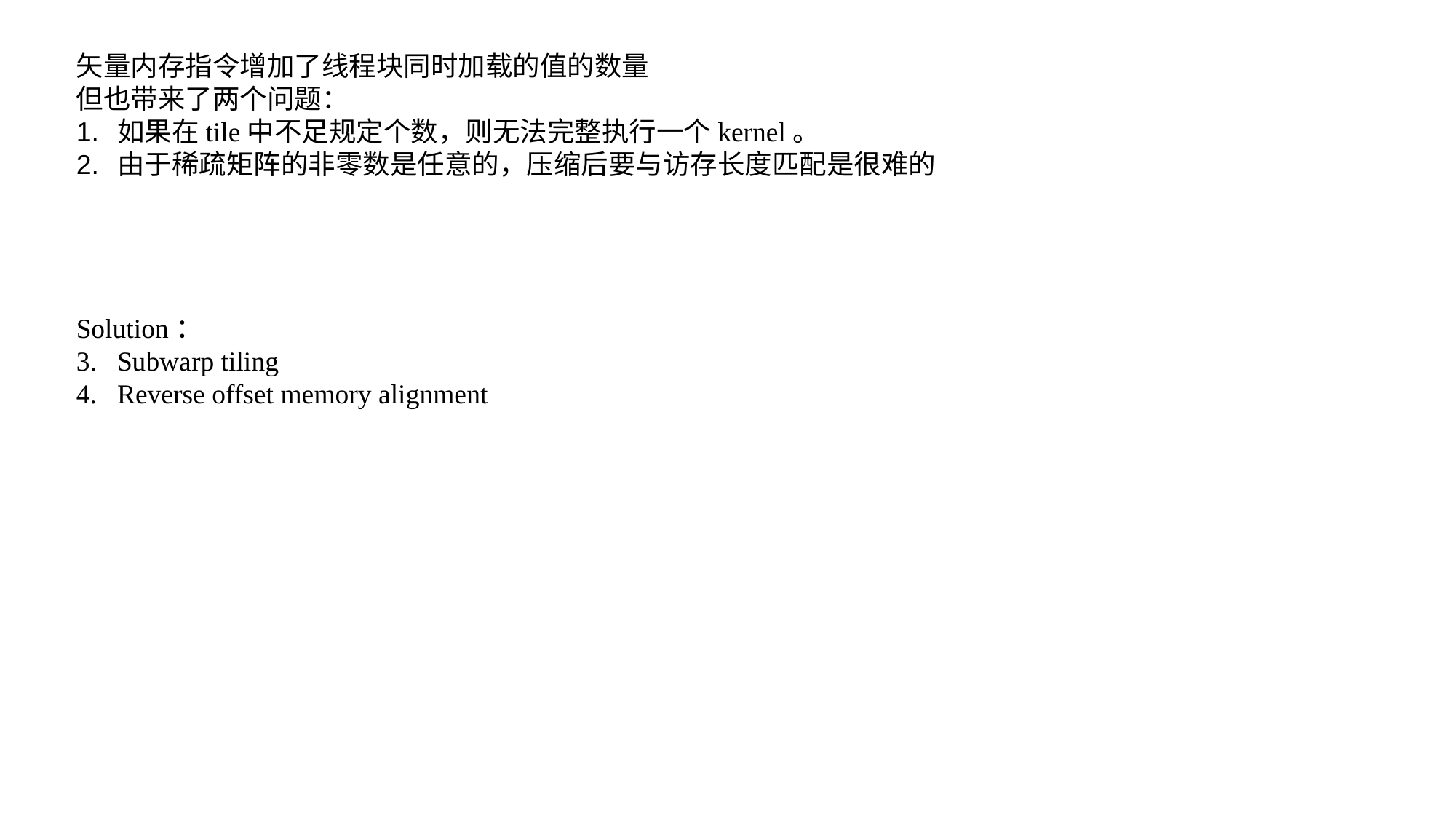

矢量内存指令增加了线程块同时加载的值的数量
但也带来了两个问题：
如果在tile中不足规定个数，则无法完整执行一个kernel。
由于稀疏矩阵的非零数是任意的，压缩后要与访存长度匹配是很难的

Solution：
Subwarp tiling
Reverse offset memory alignment